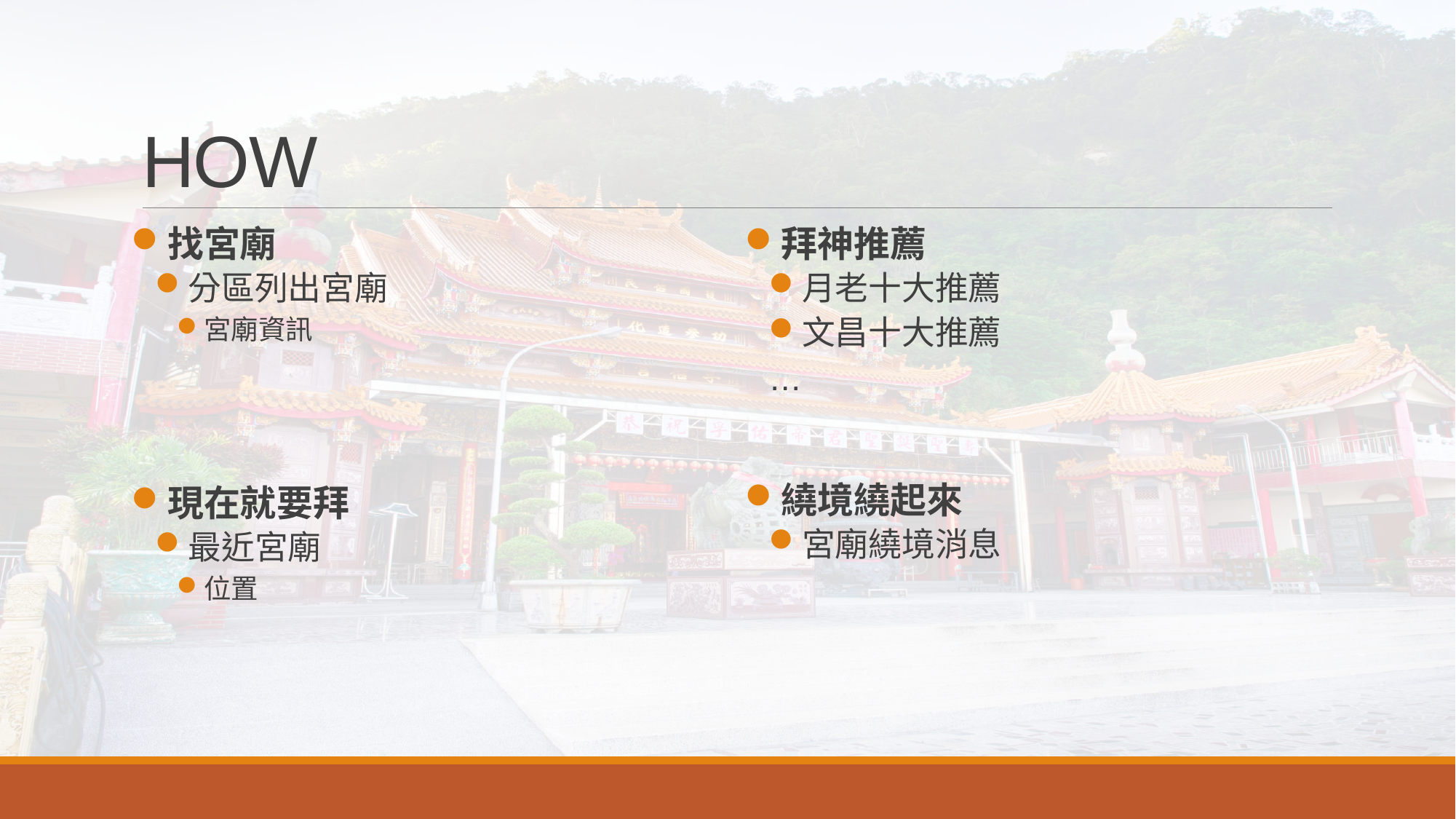

# HOW
找宮廟
分區列出宮廟
宮廟資訊

現在就要拜
最近宮廟
位置

拜神推薦
月老十大推薦
文昌十大推薦
…

繞境繞起來
宮廟繞境消息